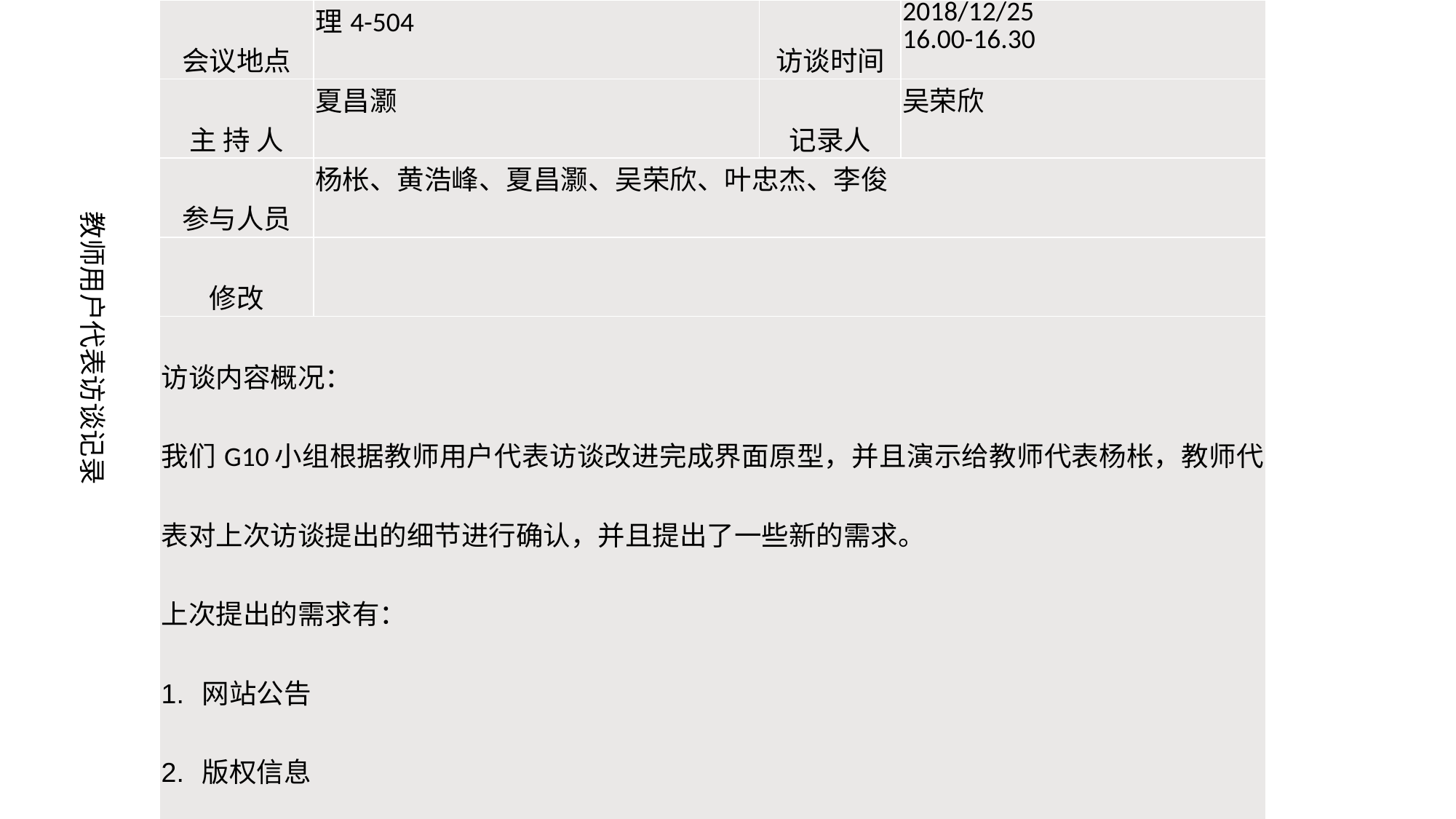

| 会议地点 | 理4-504 | 访谈时间 | 2018/12/25 16.00-16.30 |
| --- | --- | --- | --- |
| 主 持 人 | 夏昌灏 | 记录人 | 吴荣欣 |
| 参与人员 | 杨枨、黄浩峰、夏昌灏、吴荣欣、叶忠杰、李俊 |  |  |
| 修改 |  |  |  |
| 访谈内容概况： 我们G10小组根据教师用户代表访谈改进完成界面原型，并且演示给教师代表杨枨，教师代表对上次访谈提出的细节进行确认，并且提出了一些新的需求。 上次提出的需求有： 网站公告 版权信息 个人中心主页信息过少（回帖数，粉丝，新的回帖等信息） 课程新增删除（管理员不负责） 找回课程管理员负责 课程介绍与别的板块平行 课程资料分类 课程答疑新建答疑放在最上面 答疑分类 答疑发送内容 提前关闭答疑 关闭答疑提醒 保存附件 论坛改名课程交流 课程交流设计成论坛子板块 相关链接改成课程链接 添加链接修改 论坛分类 点赞数，回复，收藏 按照各种数据排序 帖子带附件要有标志 一层楼，@形式 一楼的回复按钮 附件限制为1个 搜索结果直接排列，结果只出现链接 全部确认完毕 提出了新的需求有： 在教师用户中心主页需要能查看到自己的总粉丝数 在教师用户中心主页需要能看到新的收藏 |  |  |  |
|  |  |  |  |
教师用户代表访谈记录